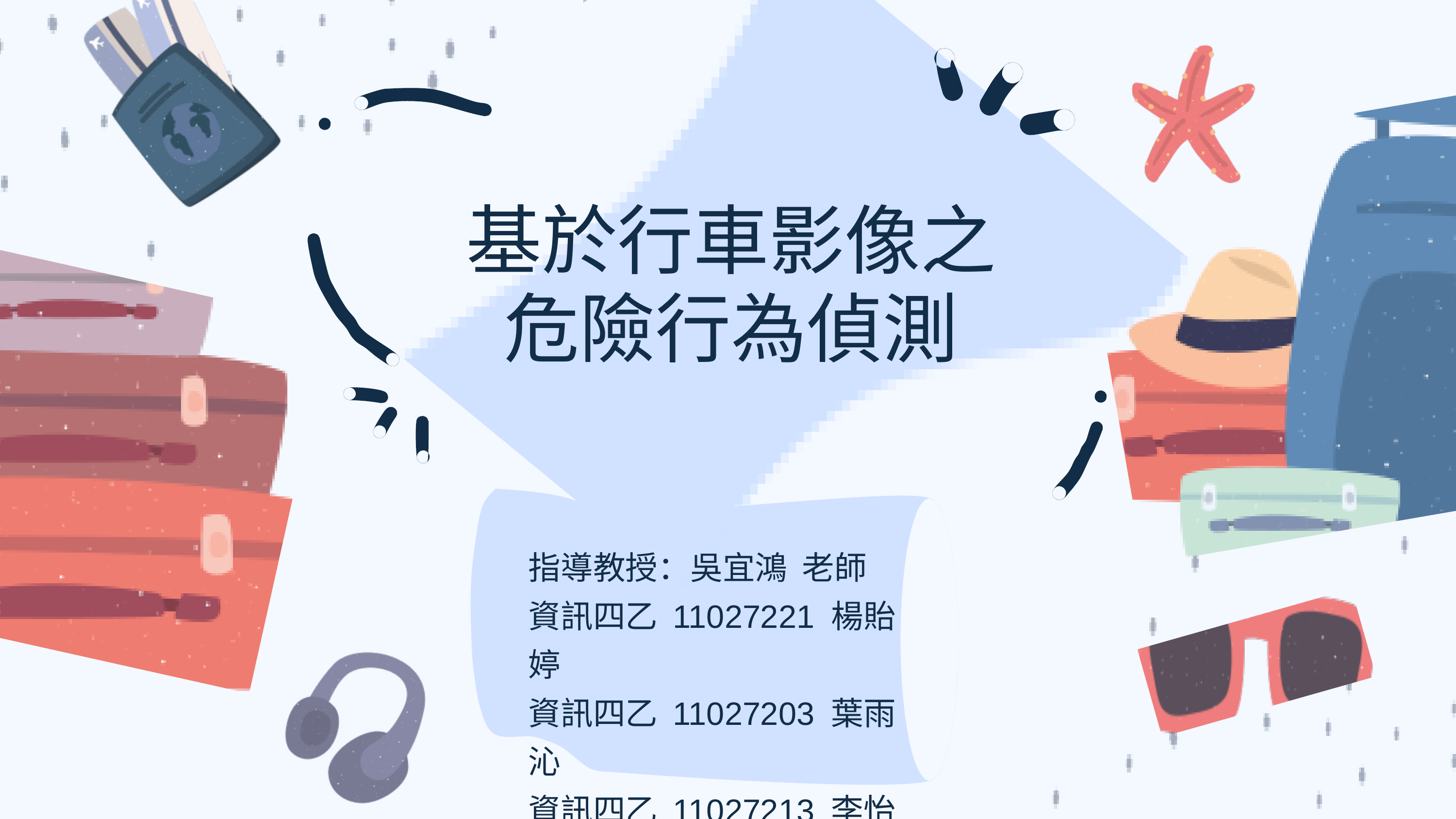

基於行車影像之
危險行為偵測

指導教授：吳宜鴻  老師
資訊四乙 11027221 楊貽婷
資訊四乙 11027203 葉雨沁
資訊四乙 11027213 李怡萱